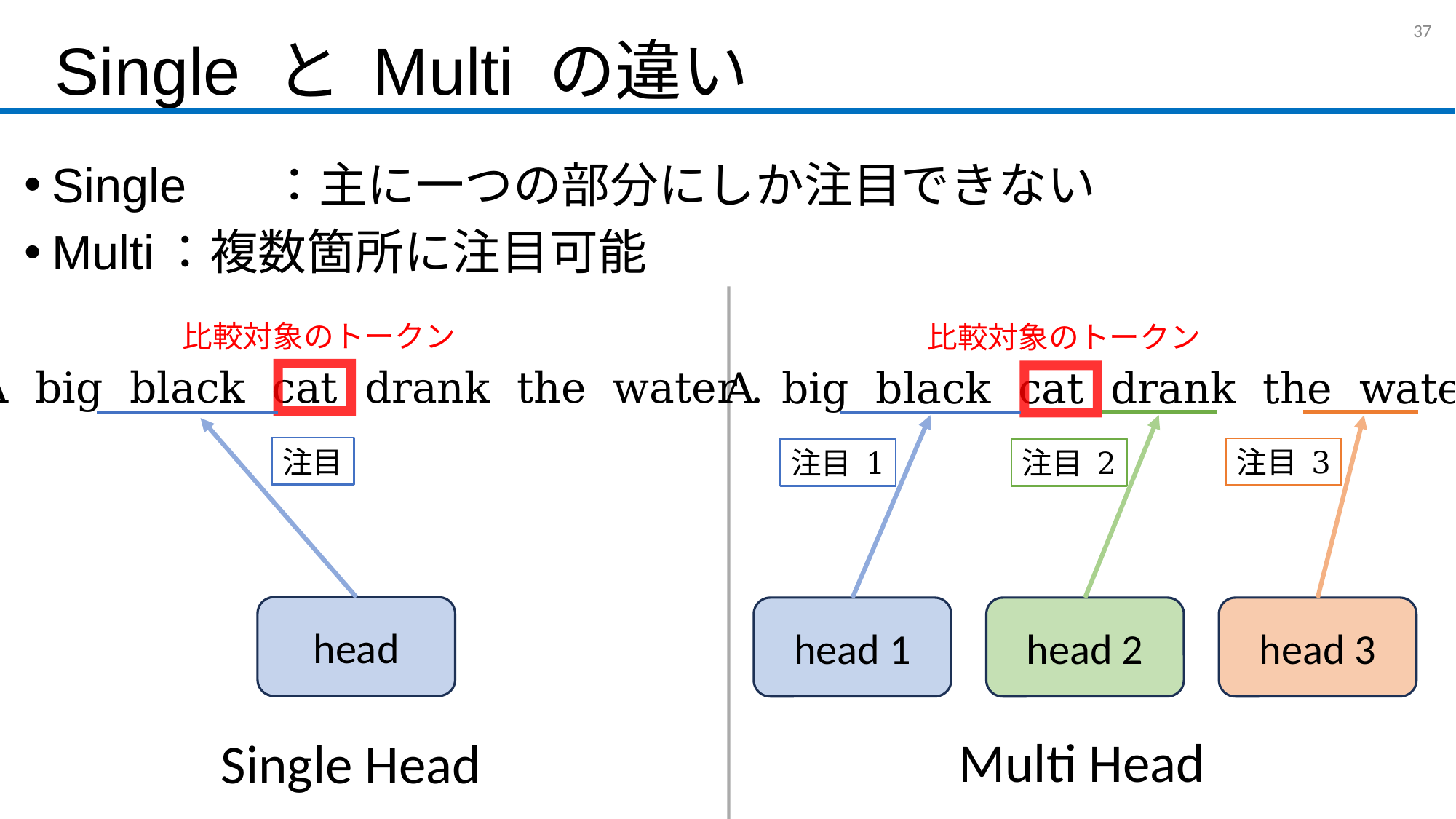

# Single と Multi の違い
37
Single	：主に一つの部分にしか注目できない
Multi	：複数箇所に注目可能
比較対象のトークン
比較対象のトークン
A  big  black  cat  drank  the  water .
A  big  black  cat  drank  the  water .

注目
注目 3
注目 2
注目 1
head
head 1
head 2
head 3
Multi Head
Single Head